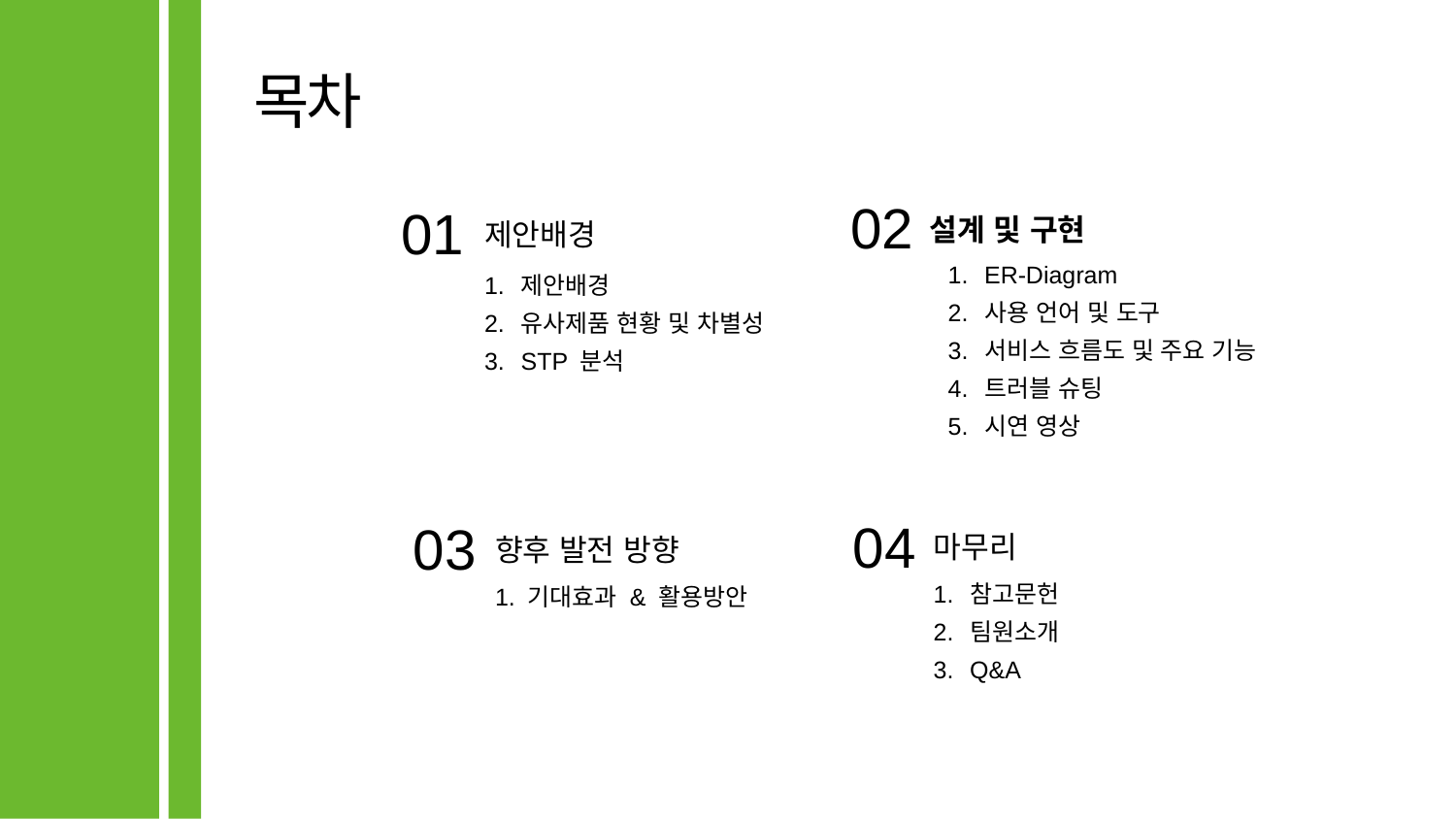

목차
02
설계 및 구현
02
설계 및 구현
ER-Diagram
사용 언어 및 도구
서비스 흐름도 및 주요 기능
트러블 슈팅
시연 영상
01
제안배경
제안배경
유사제품 현황 및 차별성
STP 분석
03
향후 발전 방향
1. 기대효과 & 활용방안
04
마무리
04
마무리
참고문헌
팀원소개
Q&A
03
향후 발전 방향
1. 기대효과 & 활용방안